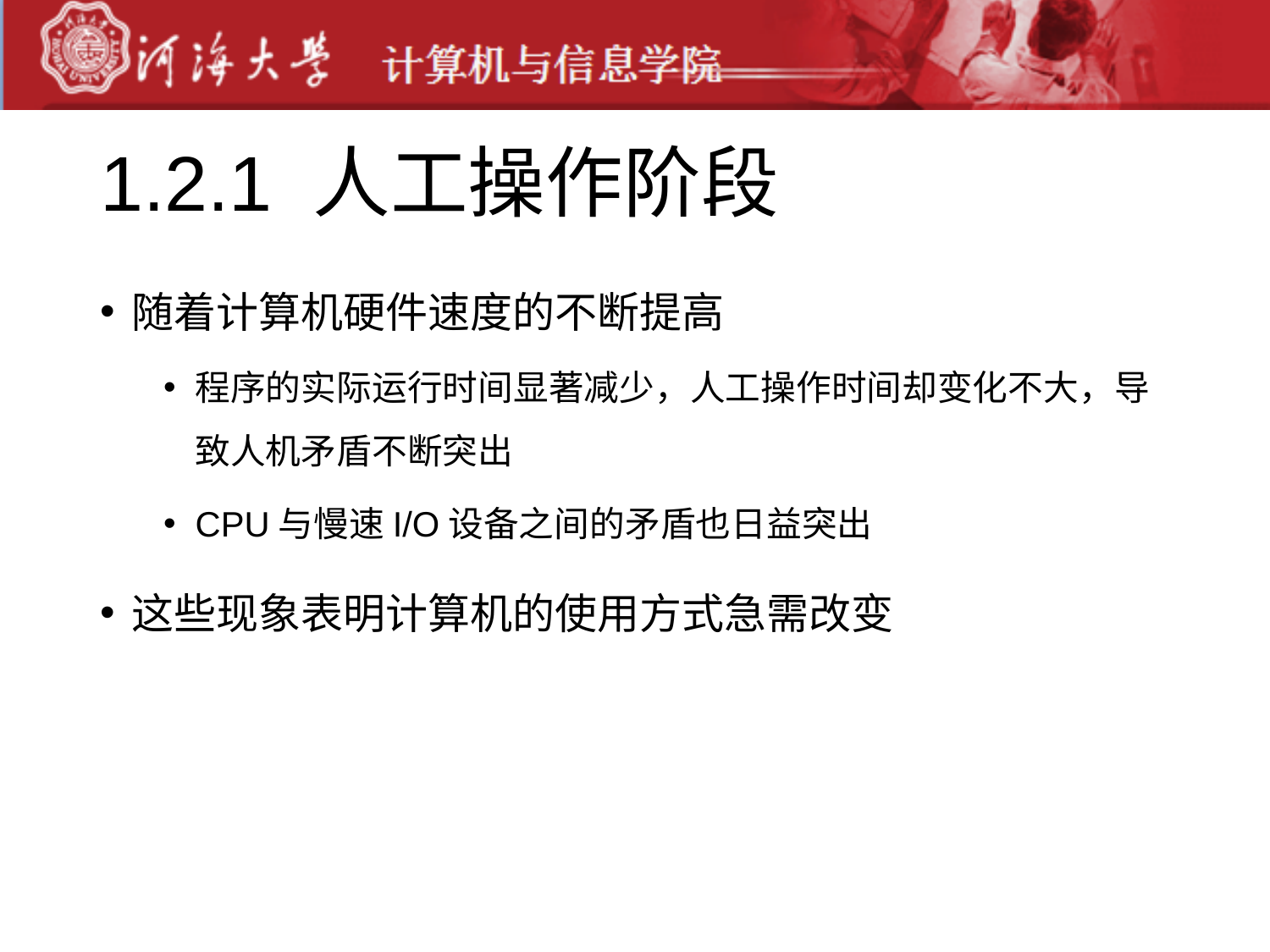

# 1.2.1 人工操作阶段
随着计算机硬件速度的不断提高
程序的实际运行时间显著减少，人工操作时间却变化不大，导致人机矛盾不断突出
CPU与慢速I/O设备之间的矛盾也日益突出
这些现象表明计算机的使用方式急需改变